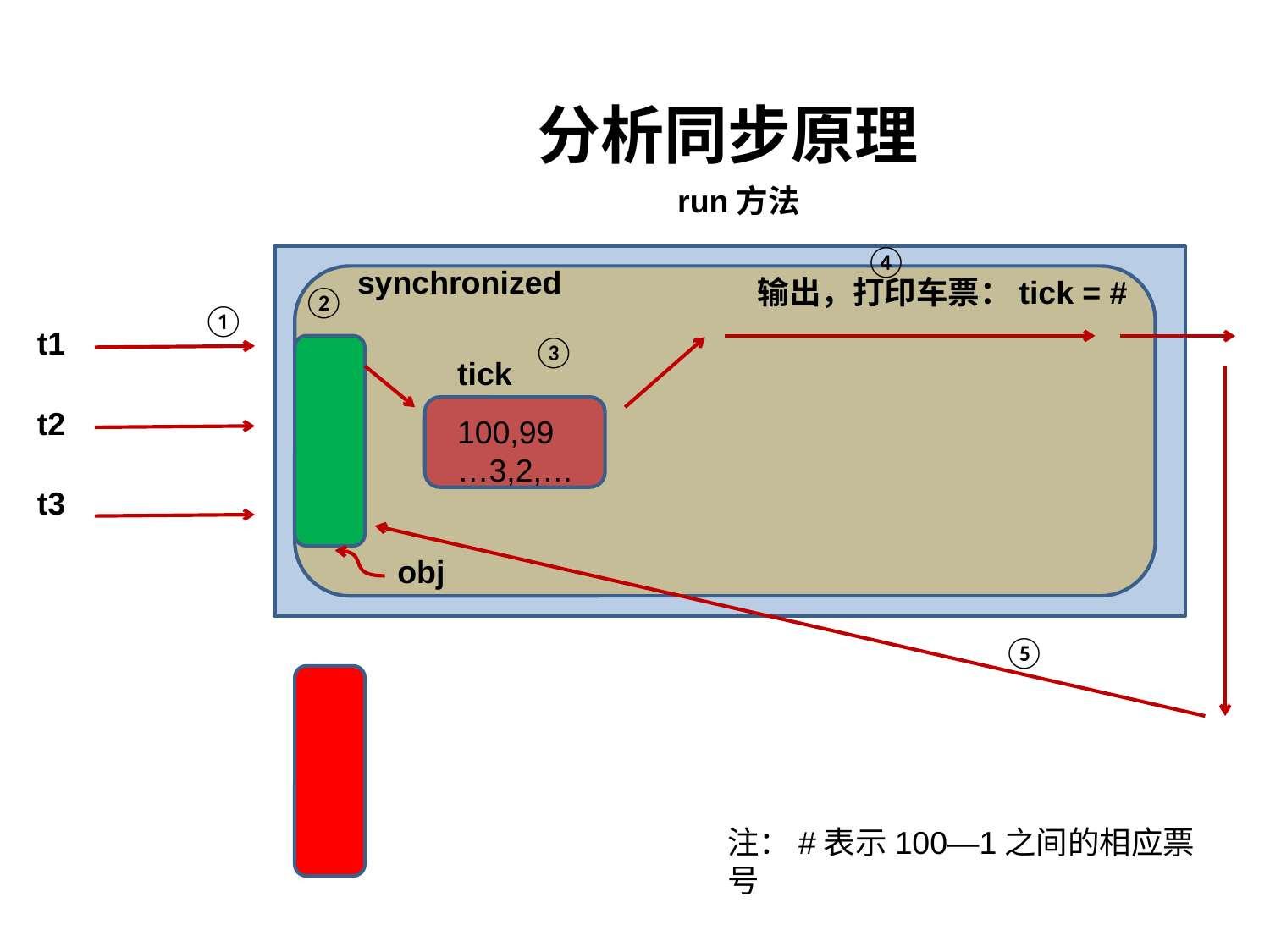

分析同步原理
run方法
④

synchronized

输出，打印车票：tick = #
②
①
t1
③

tick
t2

100,99…3,2,…
t3
obj
⑤

注：#表示100—1之间的相应票号